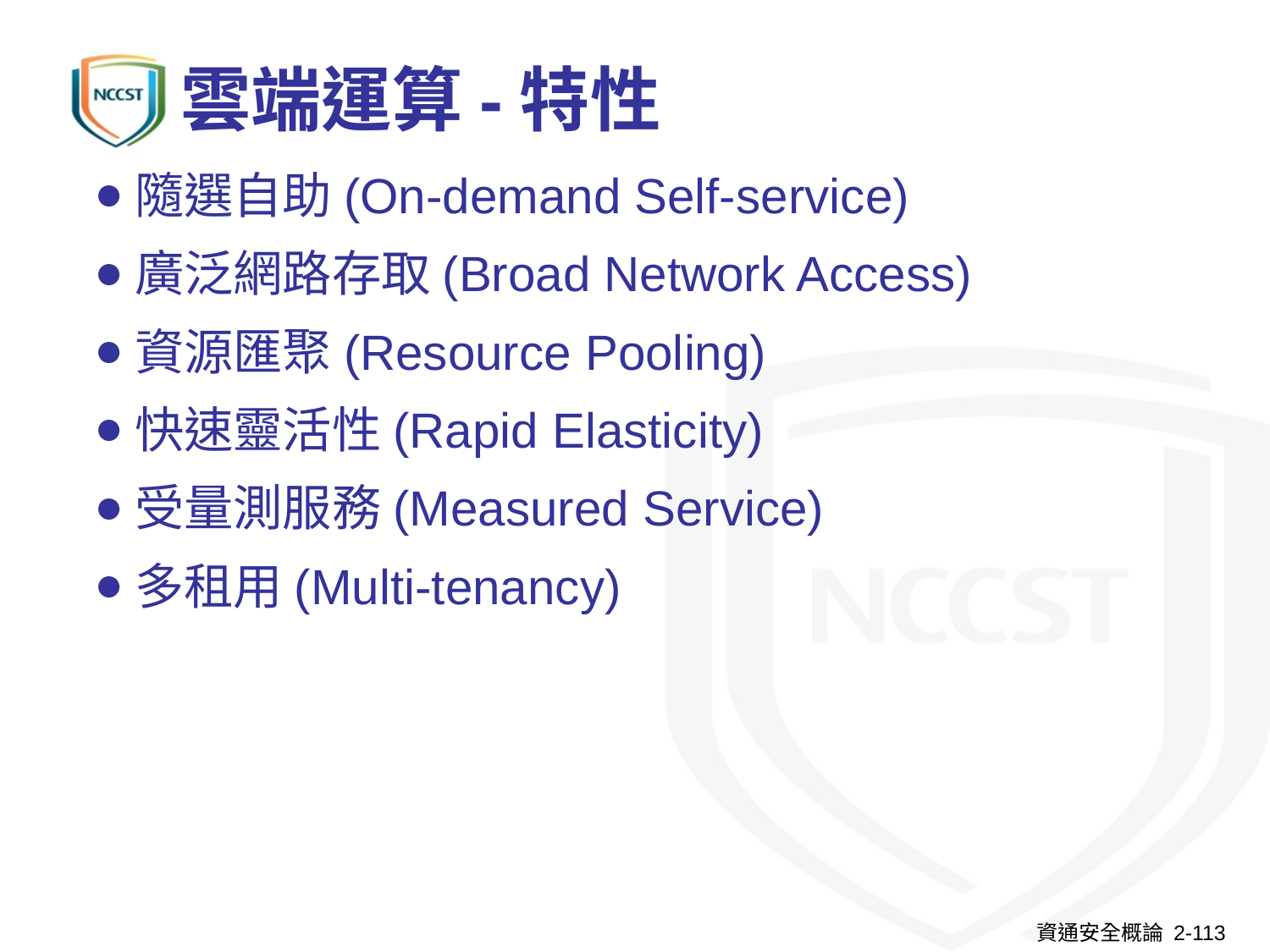

# 雲端運算-特性
隨選自助(On-demand Self-service)
廣泛網路存取(Broad Network Access)
資源匯聚(Resource Pooling)
快速靈活性(Rapid Elasticity)
受量測服務(Measured Service)
多租用(Multi-tenancy)